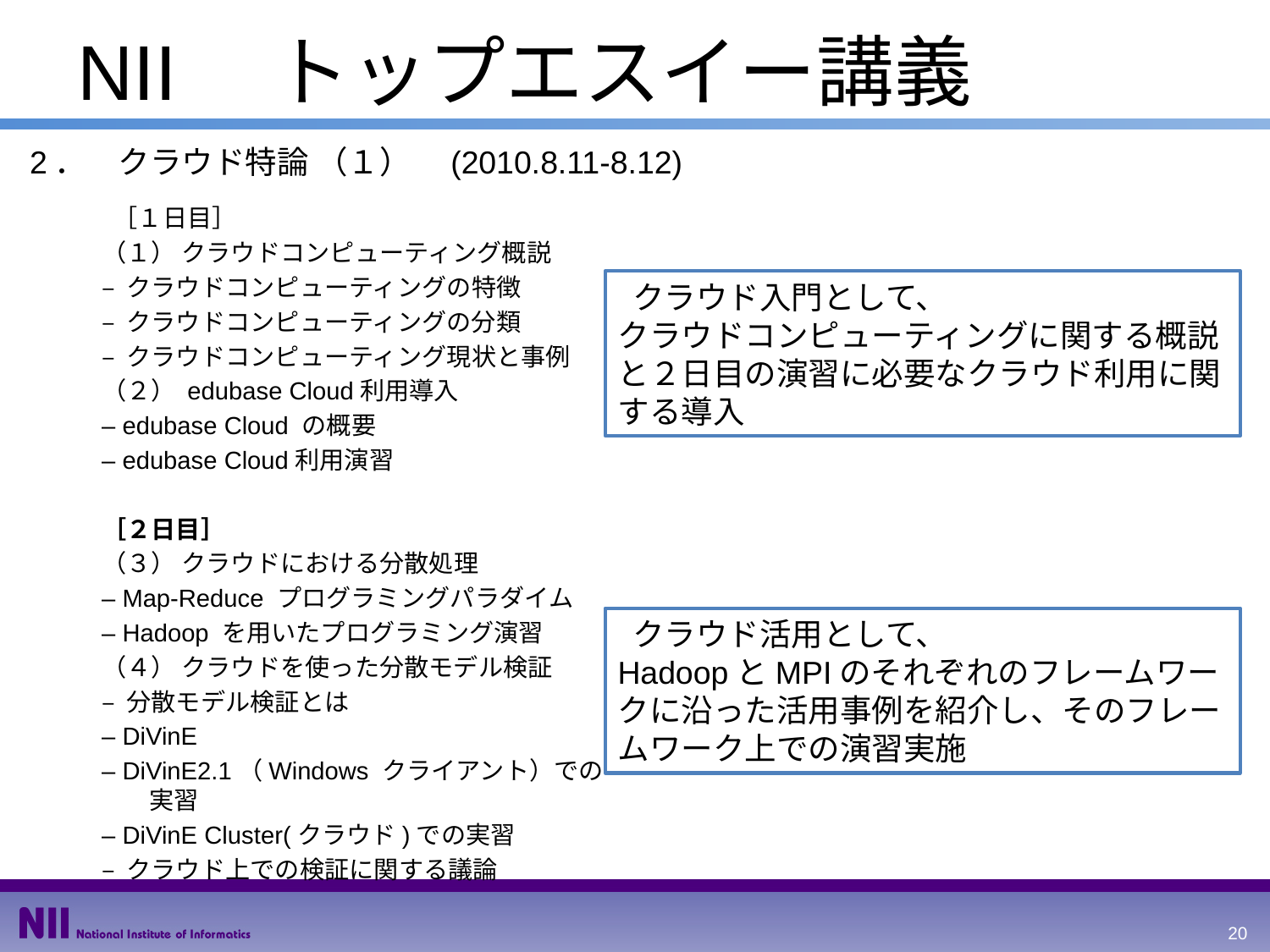

# NII　トップエスイー講義
2．　クラウド特論 （１）　(2010.8.11-8.12)

 ［１日目］
（１） クラウドコンピューティング概説
– クラウドコンピューティングの特徴
– クラウドコンピューティングの分類
– クラウドコンピューティング現状と事例
（２） edubase Cloud利用導入
– edubase Cloud の概要
– edubase Cloud利用演習

［２日目］
（３） クラウドにおける分散処理
– Map-Reduce プログラミングパラダイム
– Hadoop を用いたプログラミング演習
（４） クラウドを使った分散モデル検証
– 分散モデル検証とは
– DiVinE
– DiVinE2.1（Windows クライアント）での実習
– DiVinE Cluster(クラウド)での実習
– クラウド上での検証に関する議論

 クラウド入門として、
クラウドコンピューティングに関する概説と２日目の演習に必要なクラウド利用に関する導入
 クラウド活用として、
HadoopとMPIのそれぞれのフレームワークに沿った活用事例を紹介し、そのフレームワーク上での演習実施
20